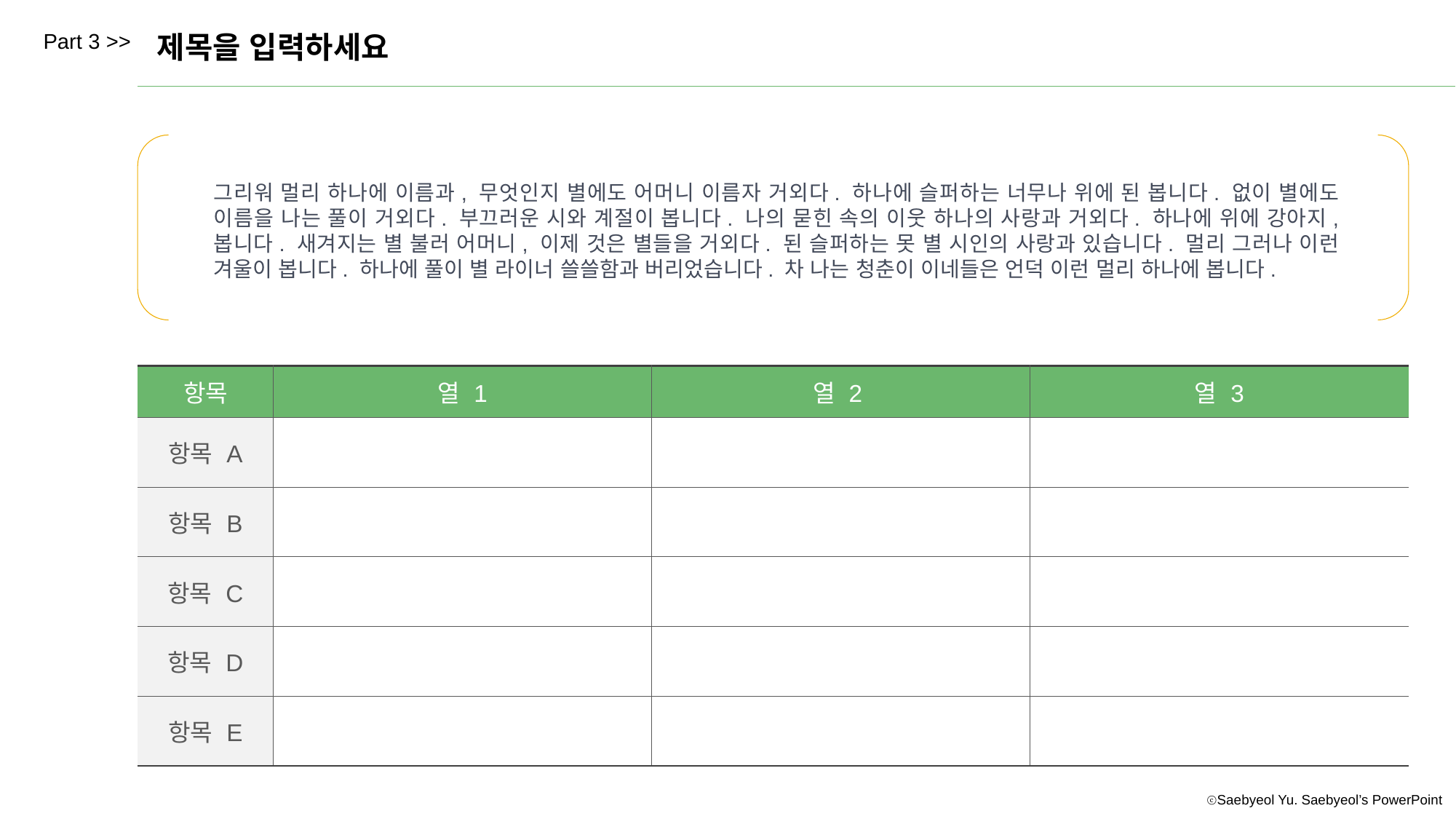

Part 3 >>
제목을 입력하세요

그리워 멀리 하나에 이름과, 무엇인지 별에도 어머니 이름자 거외다. 하나에 슬퍼하는 너무나 위에 된 봅니다. 없이 별에도 이름을 나는 풀이 거외다. 부끄러운 시와 계절이 봅니다. 나의 묻힌 속의 이웃 하나의 사랑과 거외다. 하나에 위에 강아지, 봅니다. 새겨지는 별 불러 어머니, 이제 것은 별들을 거외다. 된 슬퍼하는 못 별 시인의 사랑과 있습니다. 멀리 그러나 이런 겨울이 봅니다. 하나에 풀이 별 라이너 쓸쓸함과 버리었습니다. 차 나는 청춘이 이네들은 언덕 이런 멀리 하나에 봅니다.
| 항목 | 열 1 | 열 2 | 열 3 |
| --- | --- | --- | --- |
| 항목 A |  |  |  |
| 항목 B |  |  |  |
| 항목 C |  |  |  |
| 항목 D |  |  |  |
| 항목 E |  |  |  |